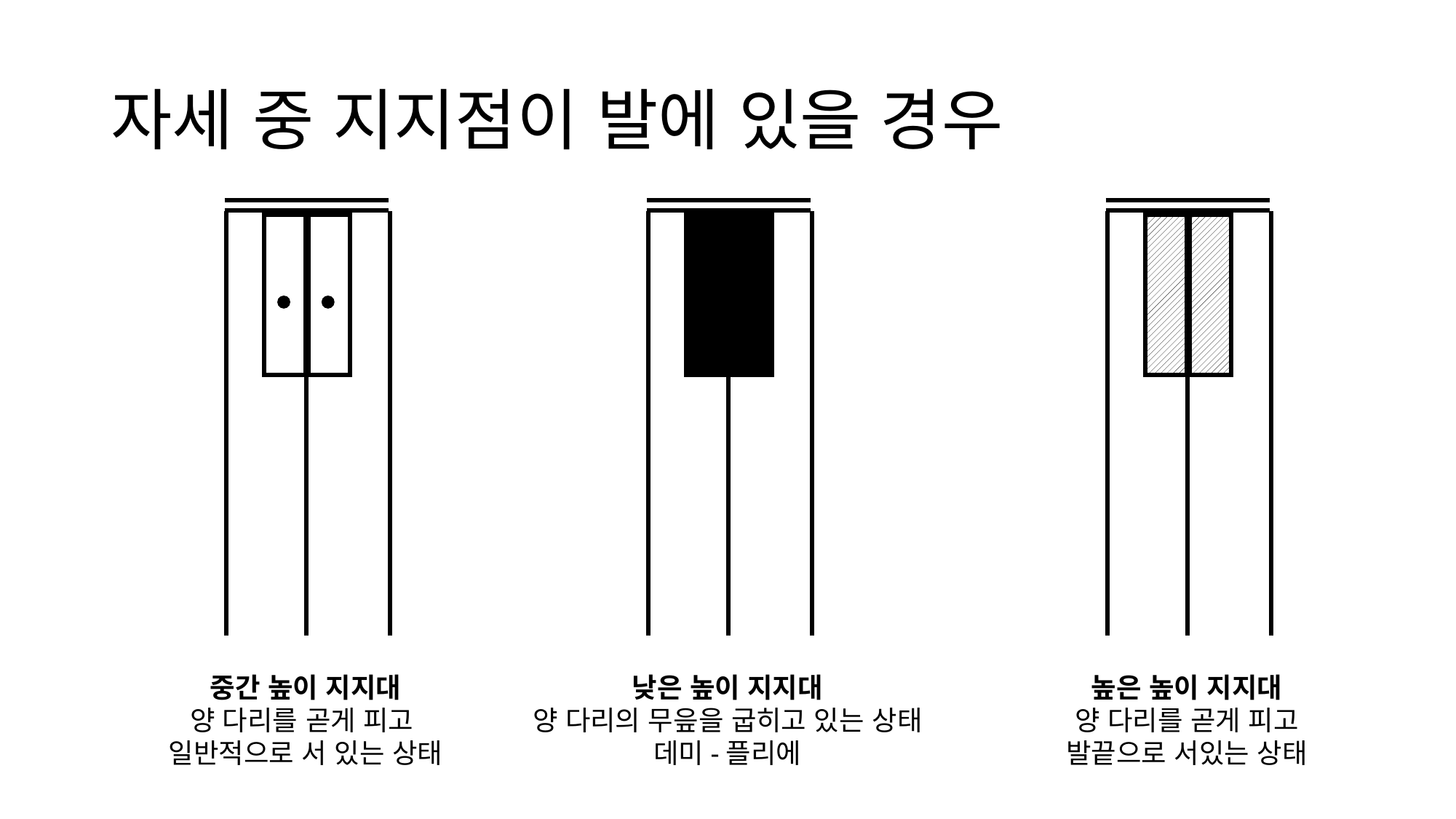

# 자세 중 지지점이 발에 있을 경우

중간 높이 지지대
양 다리를 곧게 피고
일반적으로 서 있는 상태
낮은 높이 지지대
양 다리의 무읖을 굽히고 있는 상태
데미-플리에
높은 높이 지지대
양 다리를 곧게 피고
발끝으로 서있는 상태